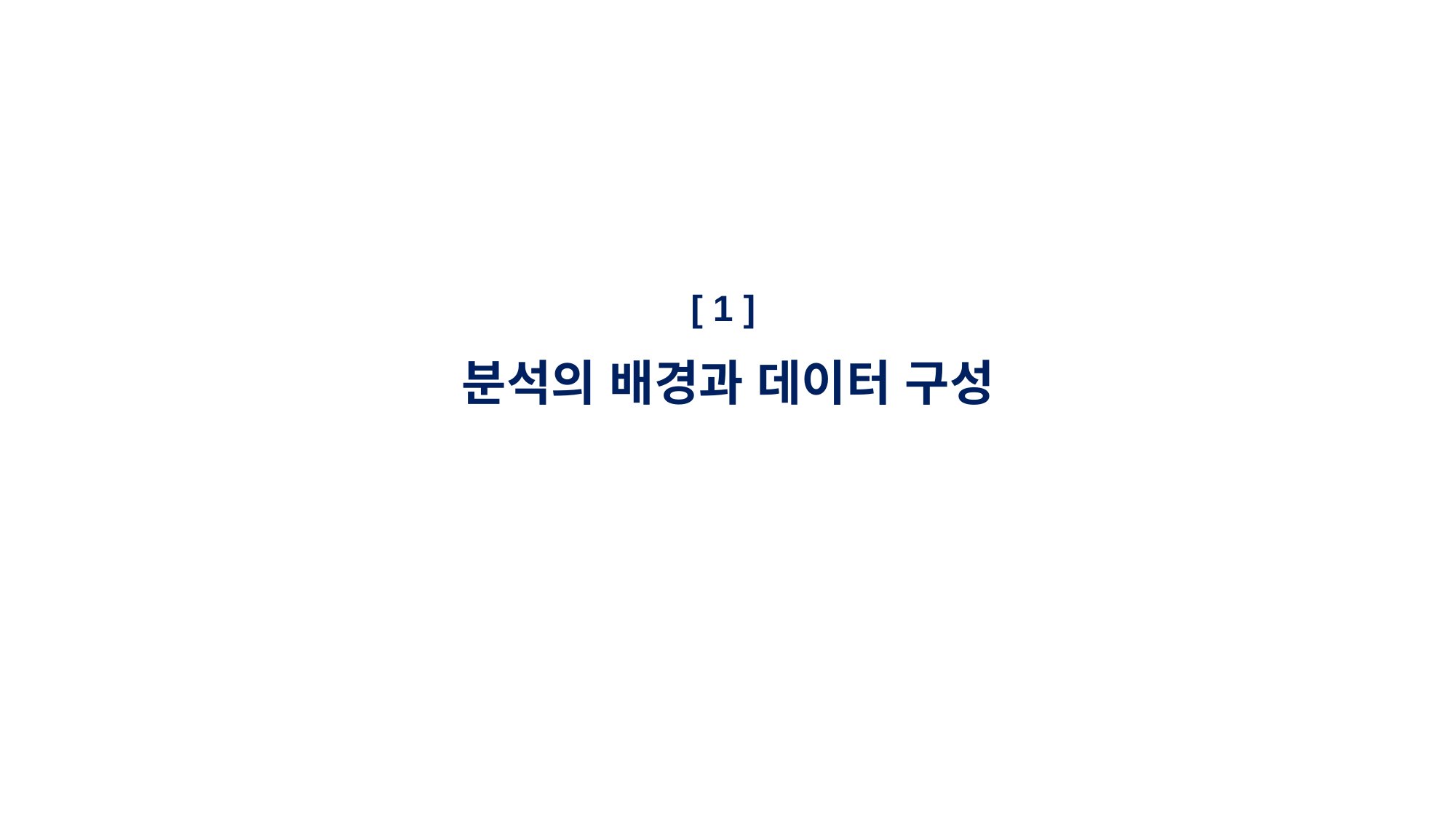

[ 1 ]

분석의 배경과 데이터 구성